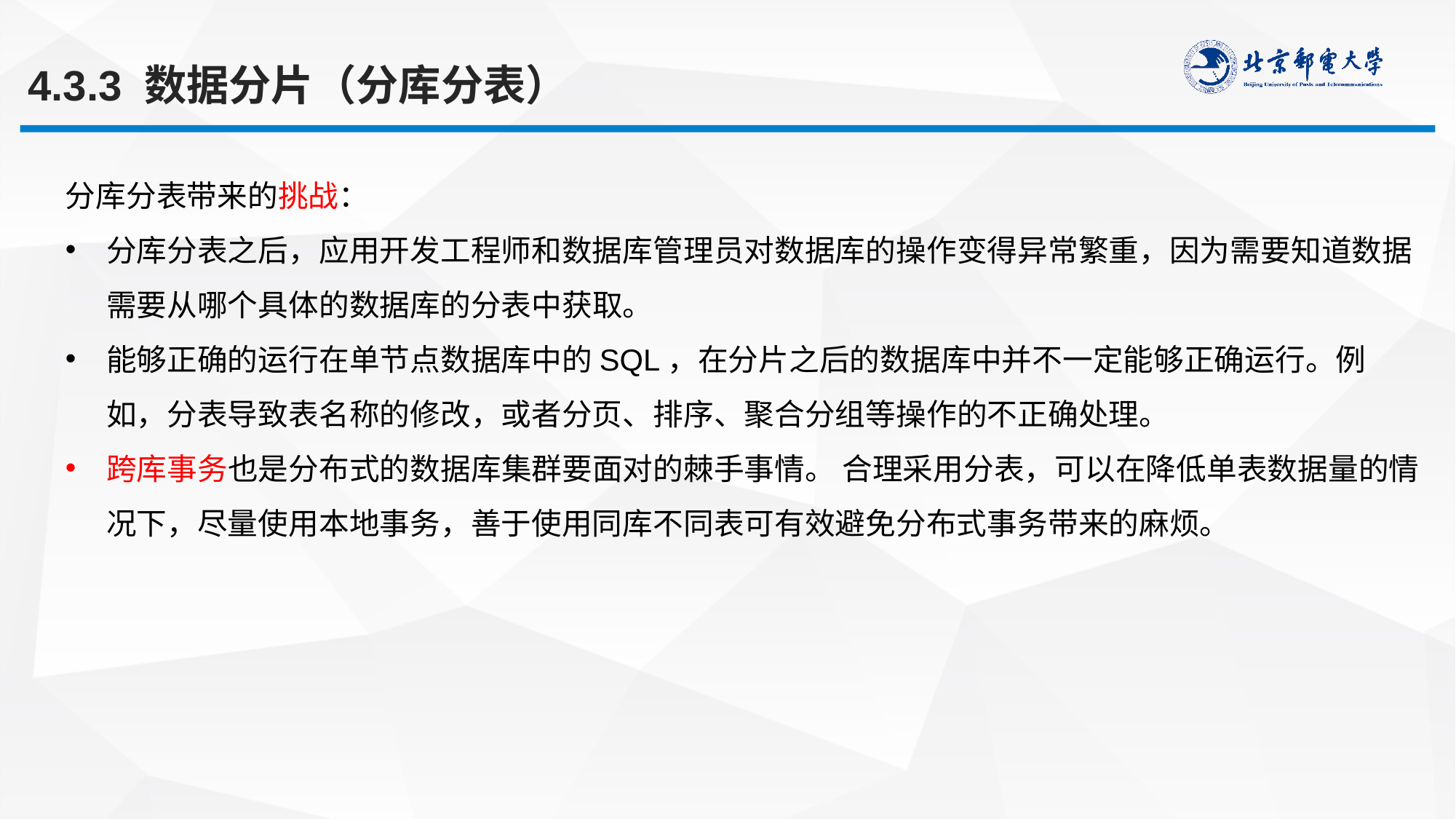

4.3.3 数据分片（分库分表）

分库分表带来的挑战：
分库分表之后，应用开发工程师和数据库管理员对数据库的操作变得异常繁重，因为需要知道数据需要从哪个具体的数据库的分表中获取。
能够正确的运行在单节点数据库中的SQL，在分片之后的数据库中并不一定能够正确运行。例如，分表导致表名称的修改，或者分页、排序、聚合分组等操作的不正确处理。
跨库事务也是分布式的数据库集群要面对的棘手事情。 合理采用分表，可以在降低单表数据量的情况下，尽量使用本地事务，善于使用同库不同表可有效避免分布式事务带来的麻烦。